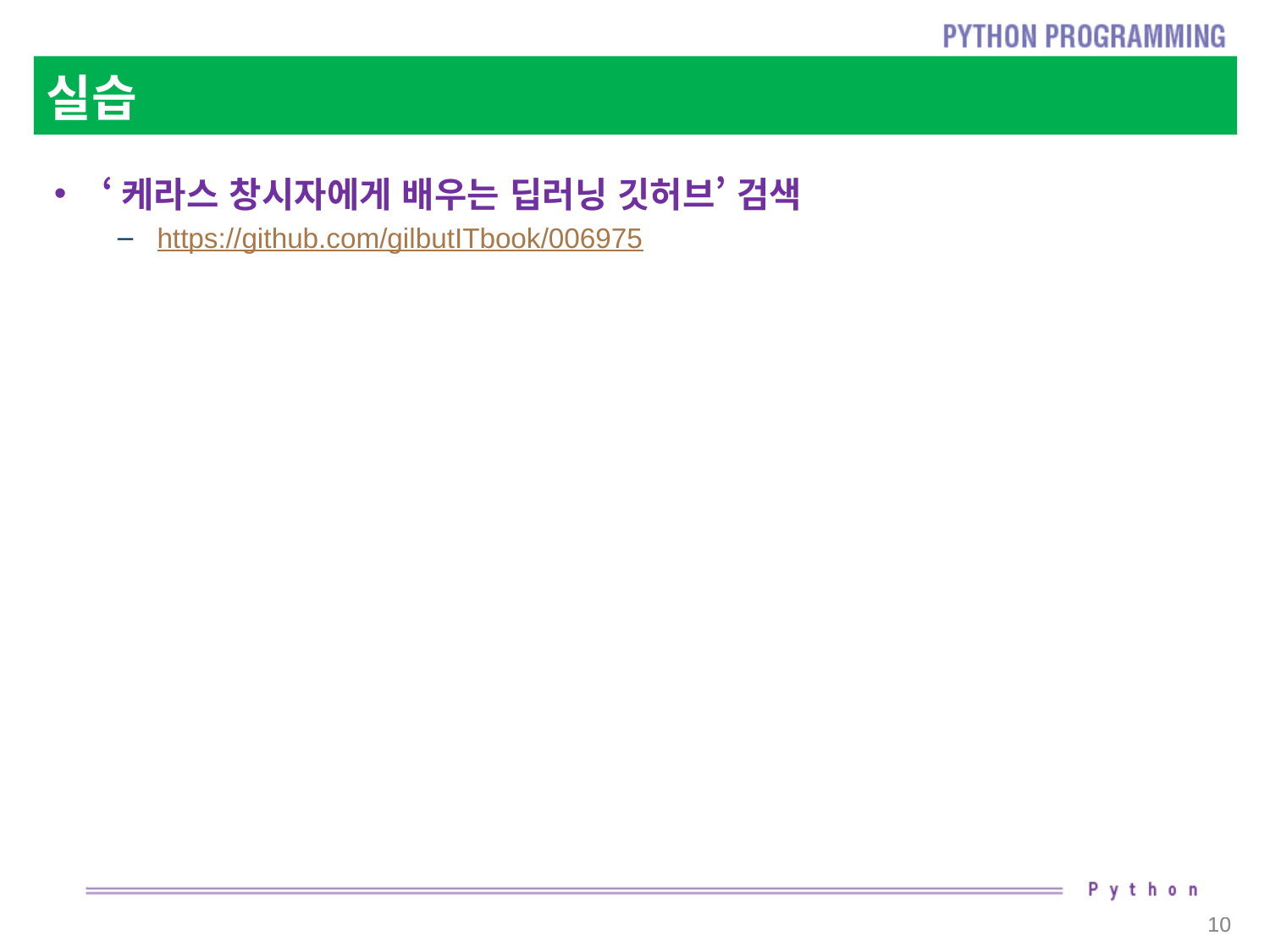

# 실습
‘케라스 창시자에게 배우는 딥러닝 깃허브’ 검색
https://github.com/gilbutITbook/006975

10